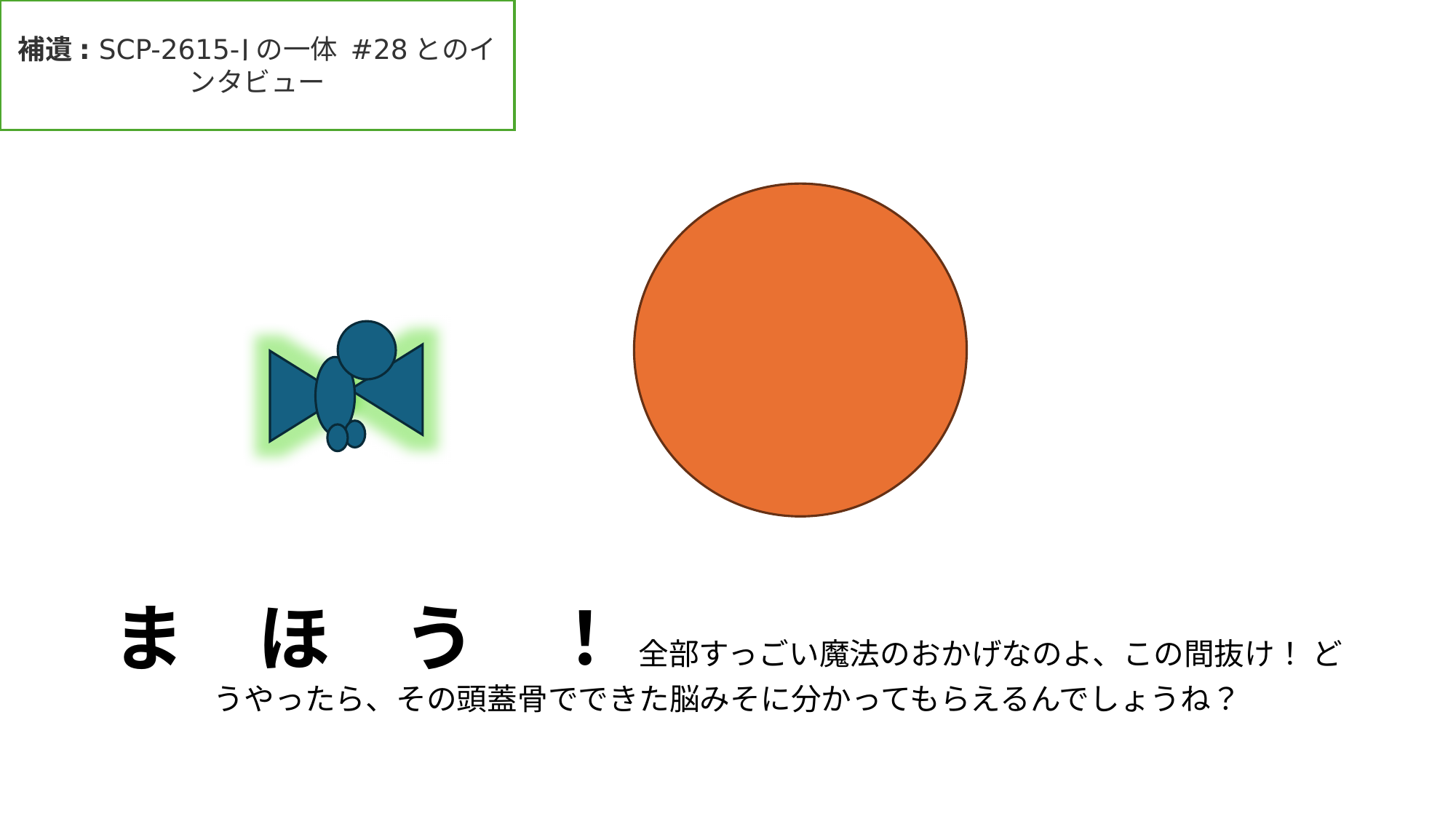

補遺: SCP-2615-Jの一体 #28とのインタビュー

ま　ほ　う　！ 全部すっごい魔法のおかげなのよ、この間抜け！ どうやったら、その頭蓋骨でできた脳みそに分かってもらえるんでしょうね？